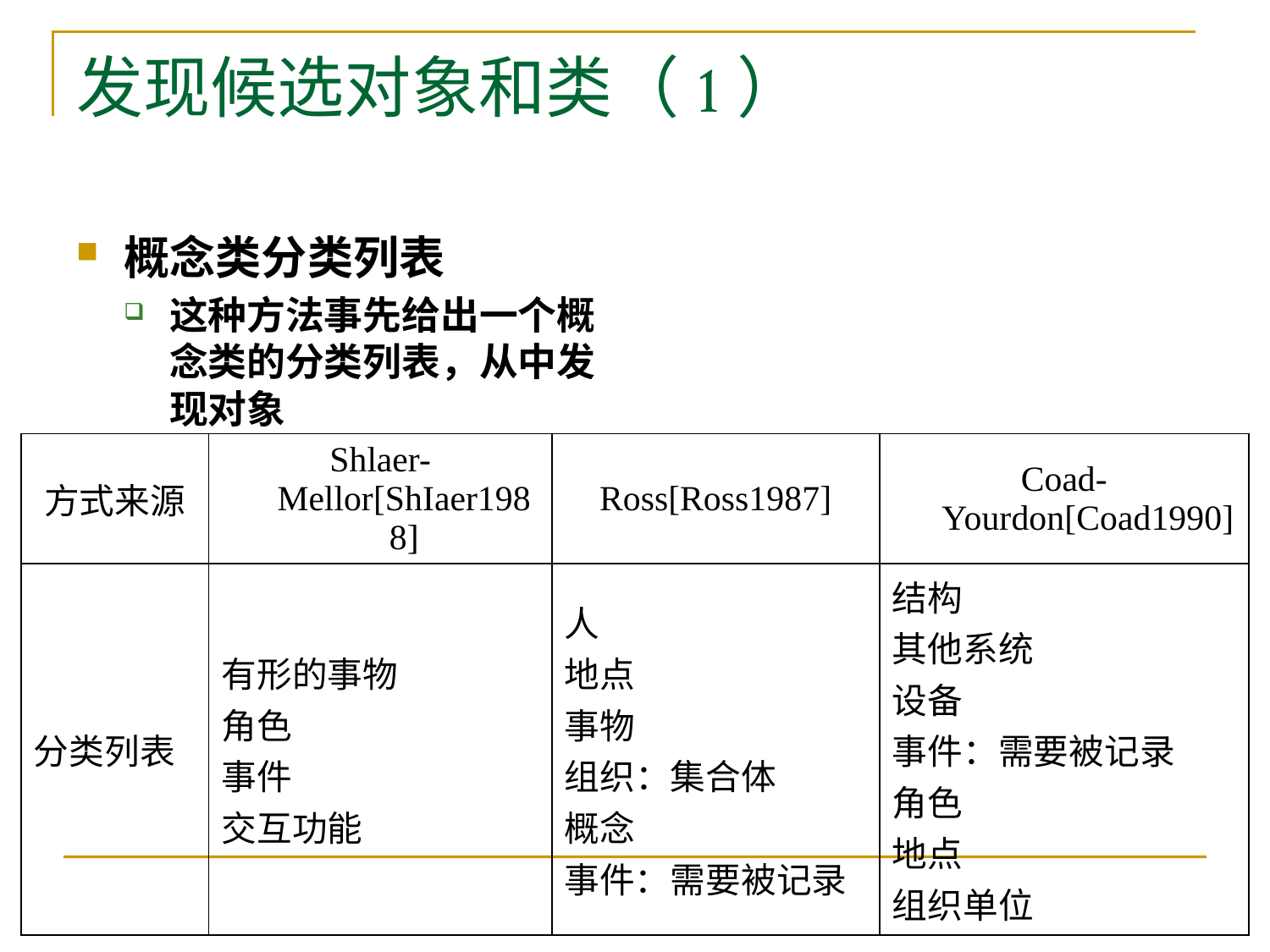

# 发现候选对象和类（1）
概念类分类列表
这种方法事先给出一个概念类的分类列表，从中发现对象
| 方式来源 | Shlaer-Mellor[ShIaer1988] | Ross[Ross1987] | Coad-Yourdon[Coad1990] |
| --- | --- | --- | --- |
| 分类列表 | 有形的事物 角色 事件 交互功能 | 人 地点 事物 组织：集合体 概念 事件：需要被记录 | 结构 其他系统 设备 事件：需要被记录 角色 地点 组织单位 |